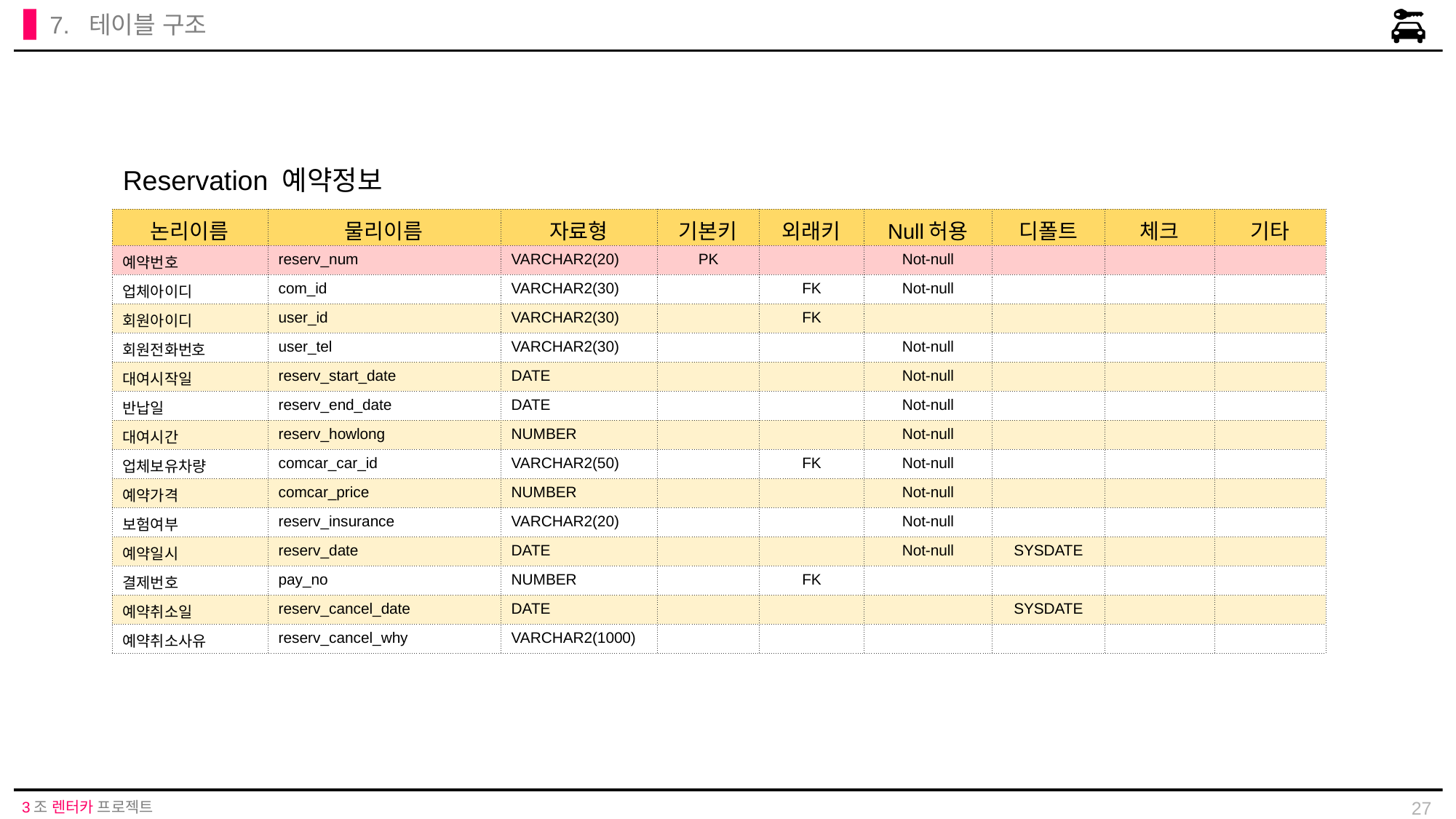

7.  테이블 구조
Reservation 예약정보
| 논리이름 | 물리이름 | 자료형 | 기본키 | 외래키 | Null허용 | 디폴트 | 체크 | 기타 |
| --- | --- | --- | --- | --- | --- | --- | --- | --- |
| 예약번호 | reserv\_num | VARCHAR2(20) | PK |  | Not-null |  |  |  |
| 업체아이디 | com\_id | VARCHAR2(30) |  | FK | Not-null |  |  |  |
| 회원아이디 | user\_id | VARCHAR2(30) |  | FK |  |  |  |  |
| 회원전화번호 | user\_tel | VARCHAR2(30) |  |  | Not-null |  |  |  |
| 대여시작일 | reserv\_start\_date | DATE |  |  | Not-null |  |  |  |
| 반납일 | reserv\_end\_date | DATE |  |  | Not-null |  |  |  |
| 대여시간 | reserv\_howlong | NUMBER |  |  | Not-null |  |  |  |
| 업체보유차량 | comcar\_car\_id | VARCHAR2(50) |  | FK | Not-null |  |  |  |
| 예약가격 | comcar\_price | NUMBER |  |  | Not-null |  |  |  |
| 보험여부 | reserv\_insurance | VARCHAR2(20) |  |  | Not-null |  |  |  |
| 예약일시 | reserv\_date | DATE |  |  | Not-null | SYSDATE |  |  |
| 결제번호 | pay\_no | NUMBER |  | FK |  |  |  |  |
| 예약취소일 | reserv\_cancel\_date | DATE |  |  |  | SYSDATE |  |  |
| 예약취소사유 | reserv\_cancel\_why | VARCHAR2(1000) |  |  |  |  |  |  |
27